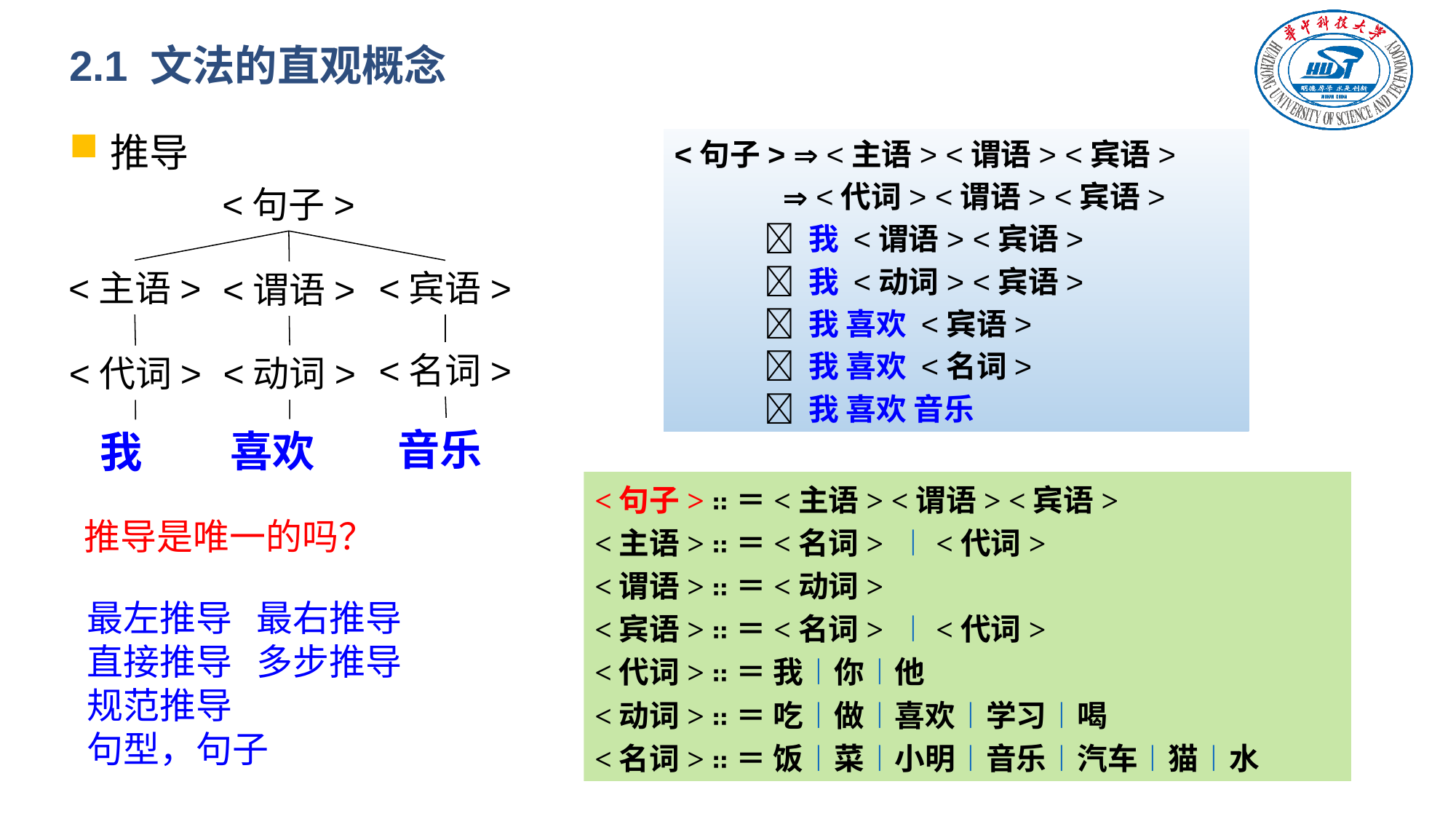

# 2.1 文法的直观概念
推导
<句子> ⇒ <主语> <谓语> <宾语>
             ⇒ <代词> <谓语> <宾语>
             ⇒ 我 <谓语> <宾语>
             ⇒ 我 <动词> <宾语>
             ⇒ 我 喜欢 <宾语>
             ⇒ 我 喜欢 <名词>
             ⇒ 我 喜欢 音乐
<句子>
<主语>
<宾语>
<谓语>
<名词>
<动词>
<代词>
音乐
喜欢
我
<句子> ∷＝<主语> <谓语> <宾语>
<主语> ∷＝<名词> ︱<代词>
<谓语> ∷＝<动词>
<宾语> ∷＝<名词> ︱<代词>
<代词> ∷＝ 我︱你︱他
<动词> ∷＝ 吃︱做︱喜欢︱学习︱喝
<名词> ∷＝ 饭︱菜︱小明︱音乐︱汽车︱猫︱水
推导是唯一的吗？
最左推导   最右推导
直接推导   多步推导
规范推导
句型，句子
6